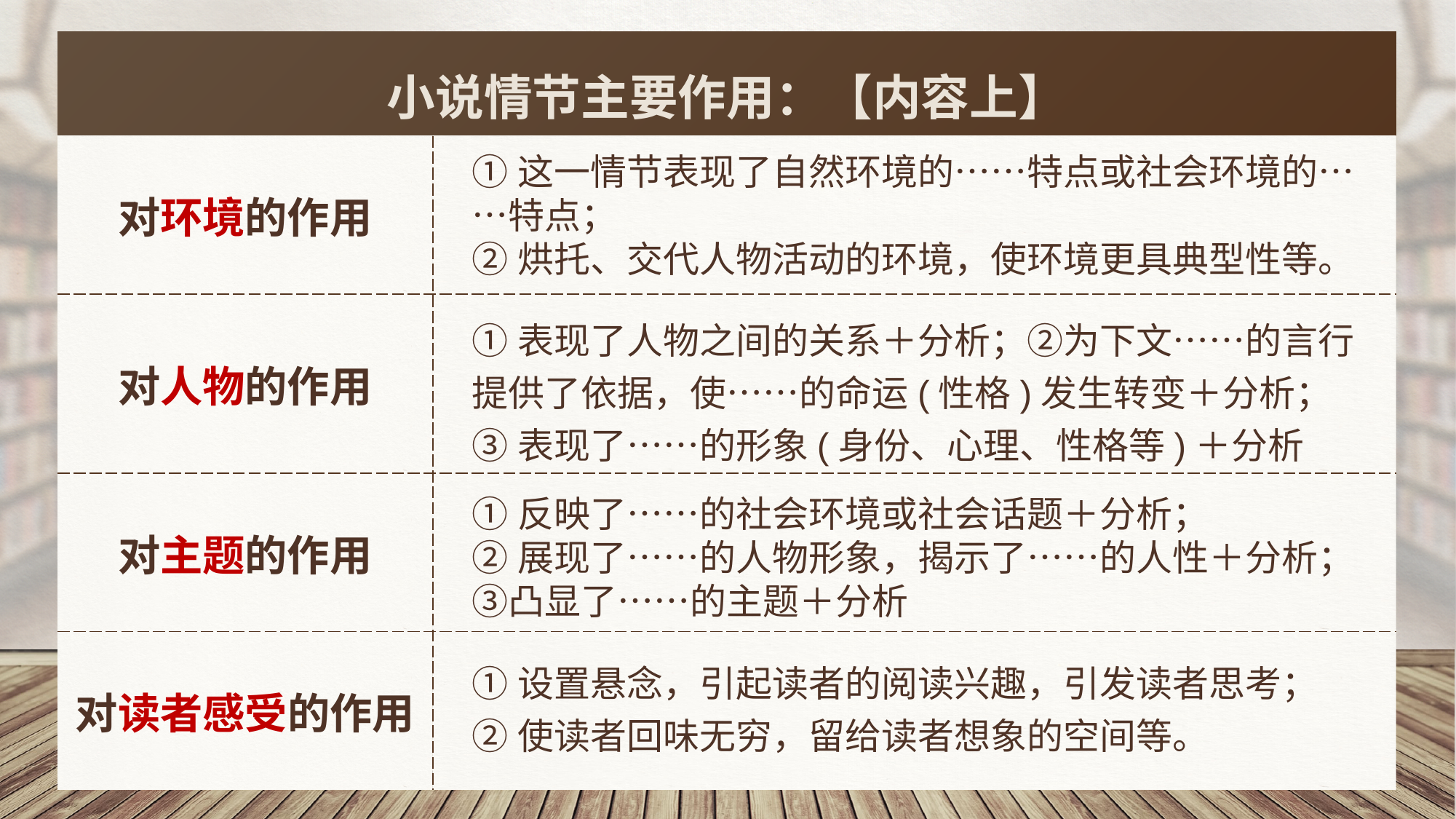

| 小说情节主要作用：【内容上】 |  |
| --- | --- |
| 对环境的作用 |  |
| 对人物的作用 |  |
| 对主题的作用 |  |
| 对读者感受的作用 |  |
①这一情节表现了自然环境的……特点或社会环境的……特点；
②烘托、交代人物活动的环境，使环境更具典型性等。
①表现了人物之间的关系＋分析；②为下文……的言行提供了依据，使……的命运(性格)发生转变＋分析；
③表现了……的形象(身份、心理、性格等)＋分析
①反映了……的社会环境或社会话题＋分析；
②展现了……的人物形象，揭示了……的人性＋分析；③凸显了……的主题＋分析
①设置悬念，引起读者的阅读兴趣，引发读者思考；
②使读者回味无穷，留给读者想象的空间等。